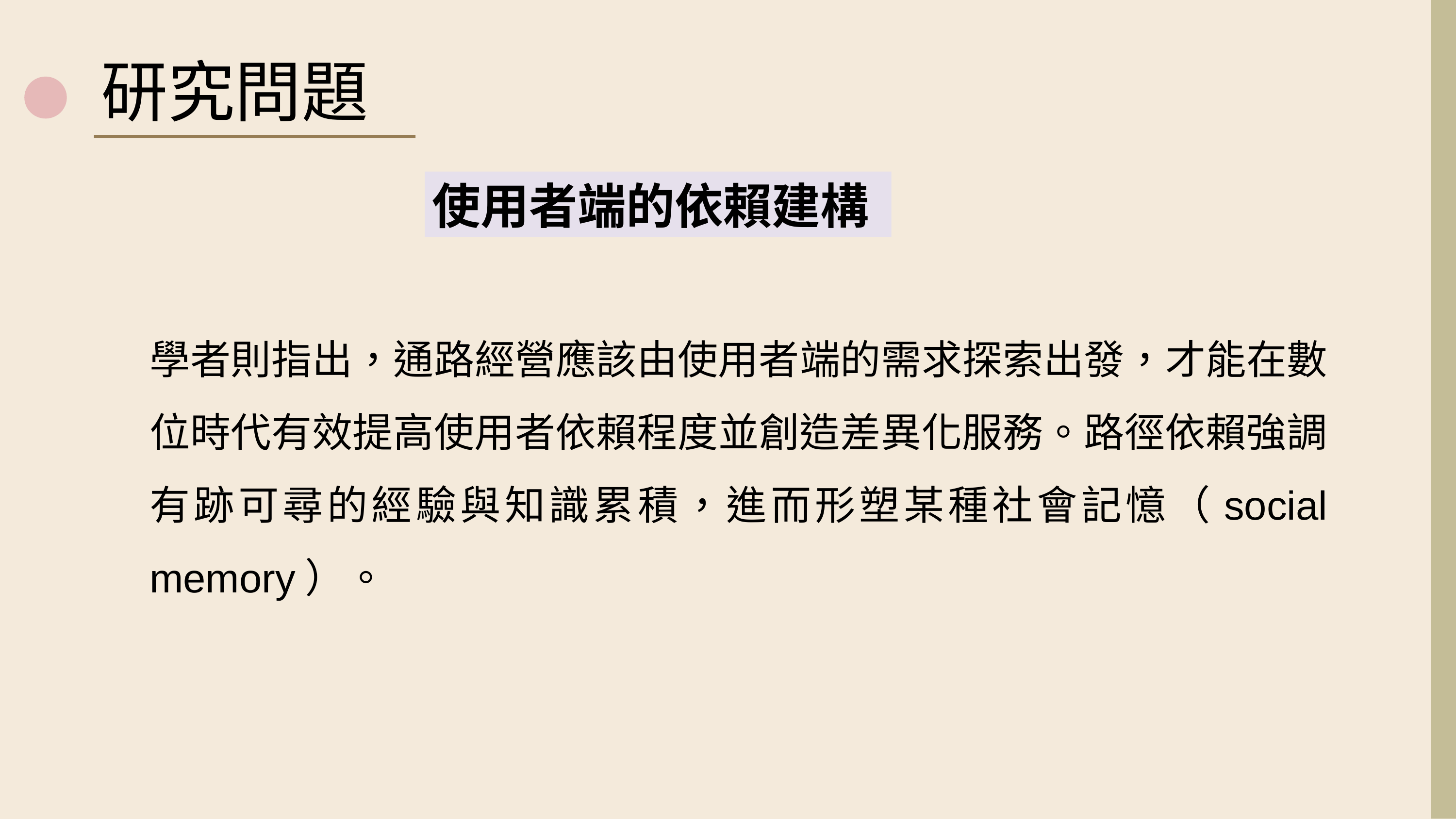

研究問題

使用者端的依賴建構
學者則指出，通路經營應該由使用者端的需求探索出發，才能在數位時代有效提高使用者依賴程度並創造差異化服務。路徑依賴強調有跡可尋的經驗與知識累積，進而形塑某種社會記憶（social memory）。